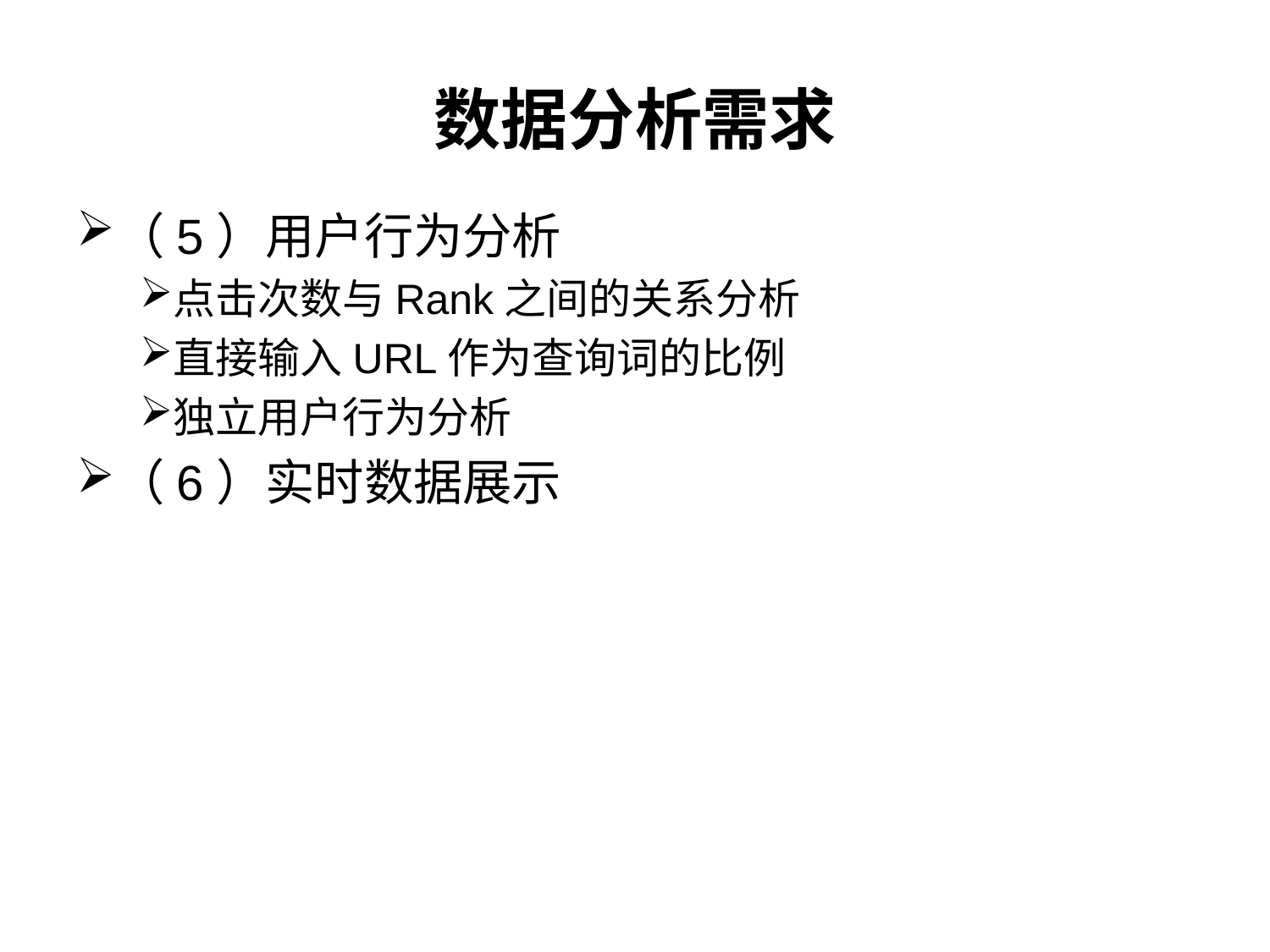

数据分析需求
（5）用户行为分析
点击次数与Rank之间的关系分析
直接输入URL作为查询词的比例
独立用户行为分析
（6）实时数据展示